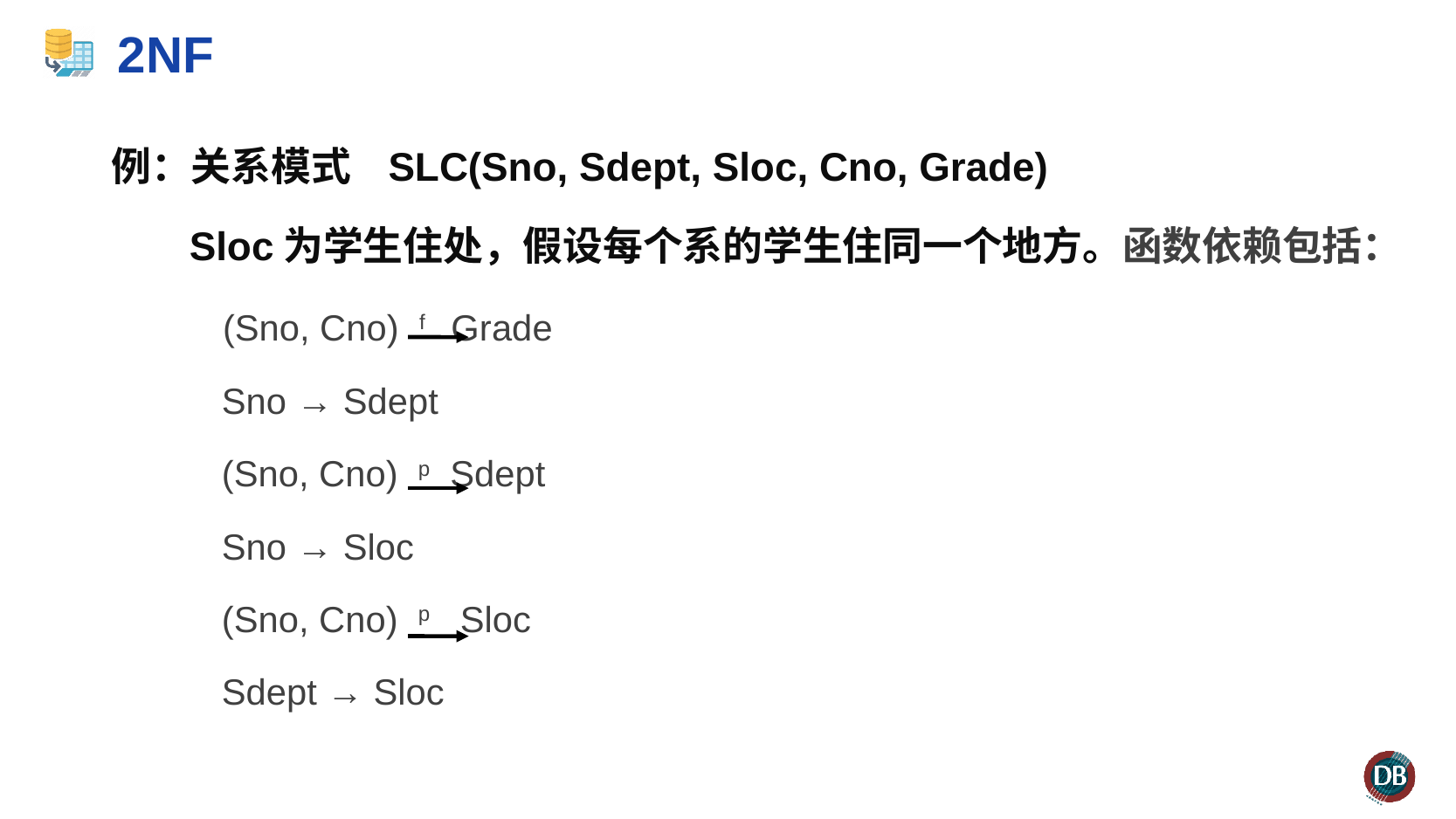

# 2NF
例：关系模式   SLC(Sno, Sdept, Sloc, Cno, Grade)
       Sloc为学生住处，假设每个系的学生住同一个地方。函数依赖包括：
          (Sno, Cno)  f   Grade
           Sno → Sdept
           (Sno, Cno)  p  Sdept
           Sno → Sloc
           (Sno, Cno)  p   Sloc
           Sdept → Sloc